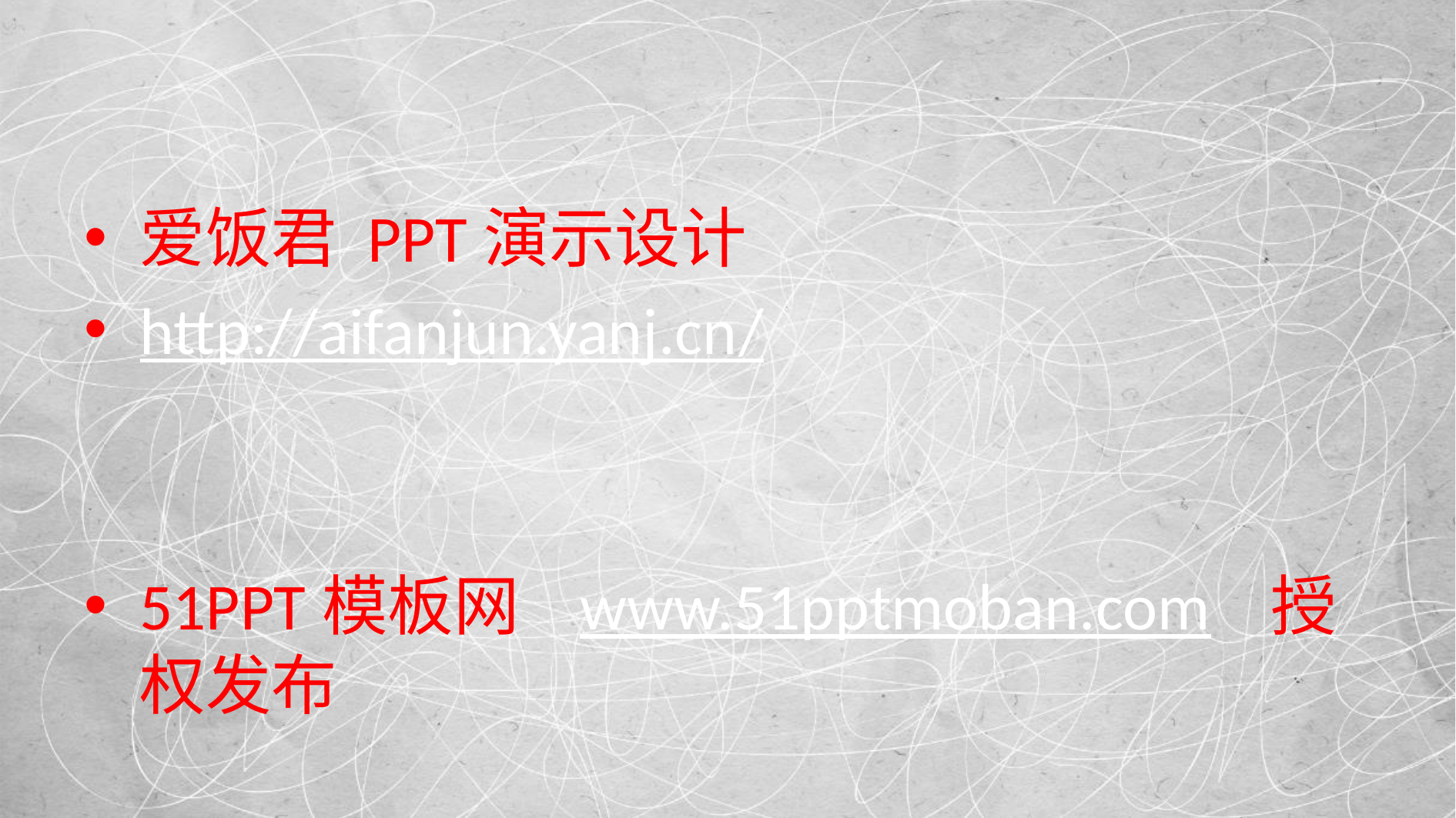

#
爱饭君 PPT演示设计
http://aifanjun.yanj.cn/

51PPT模板网   www.51pptmoban.com   授权发布